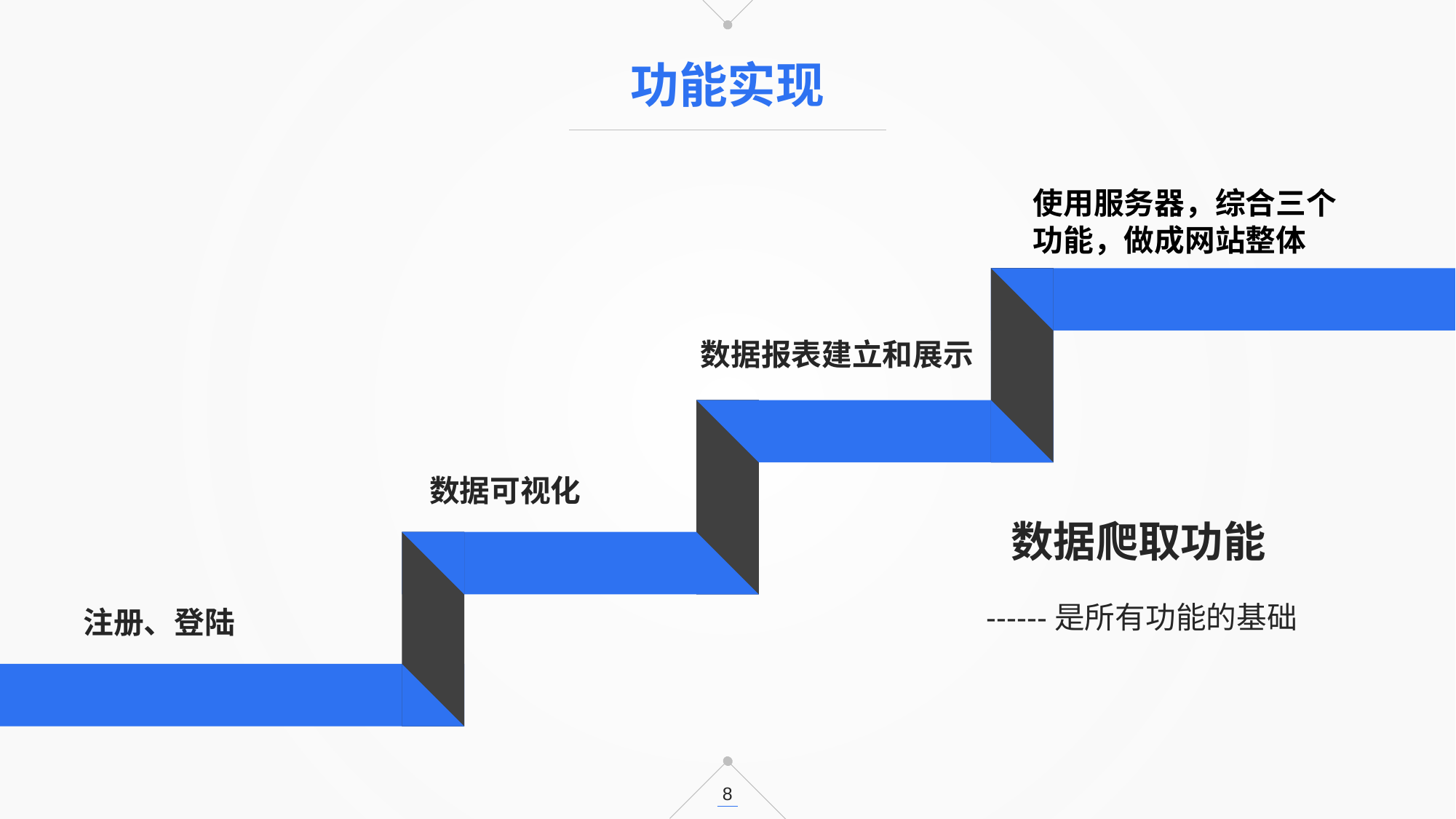

功能实现
使用服务器，综合三个功能，做成网站整体

数据报表建立和展示
数据可视化
数据爬取功能
------是所有功能的基础
注册、登陆
8